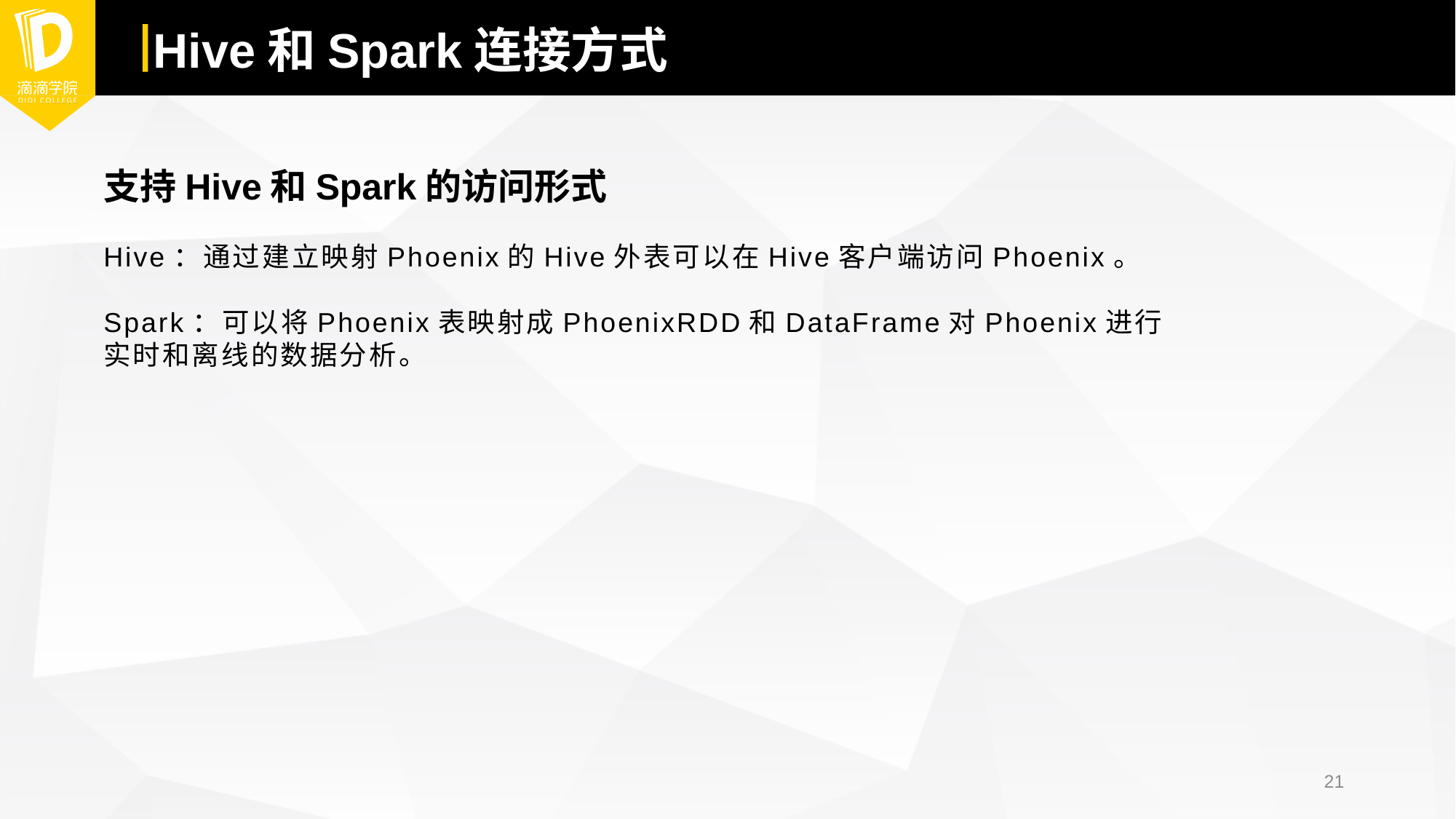

# Hive和Spark连接方式
支持Hive和Spark的访问形式

Hive：通过建立映射Phoenix的Hive外表可以在Hive客户端访问Phoenix。

Spark：可以将Phoenix表映射成PhoenixRDD和DataFrame对Phoenix进行实时和离线的数据分析。

21